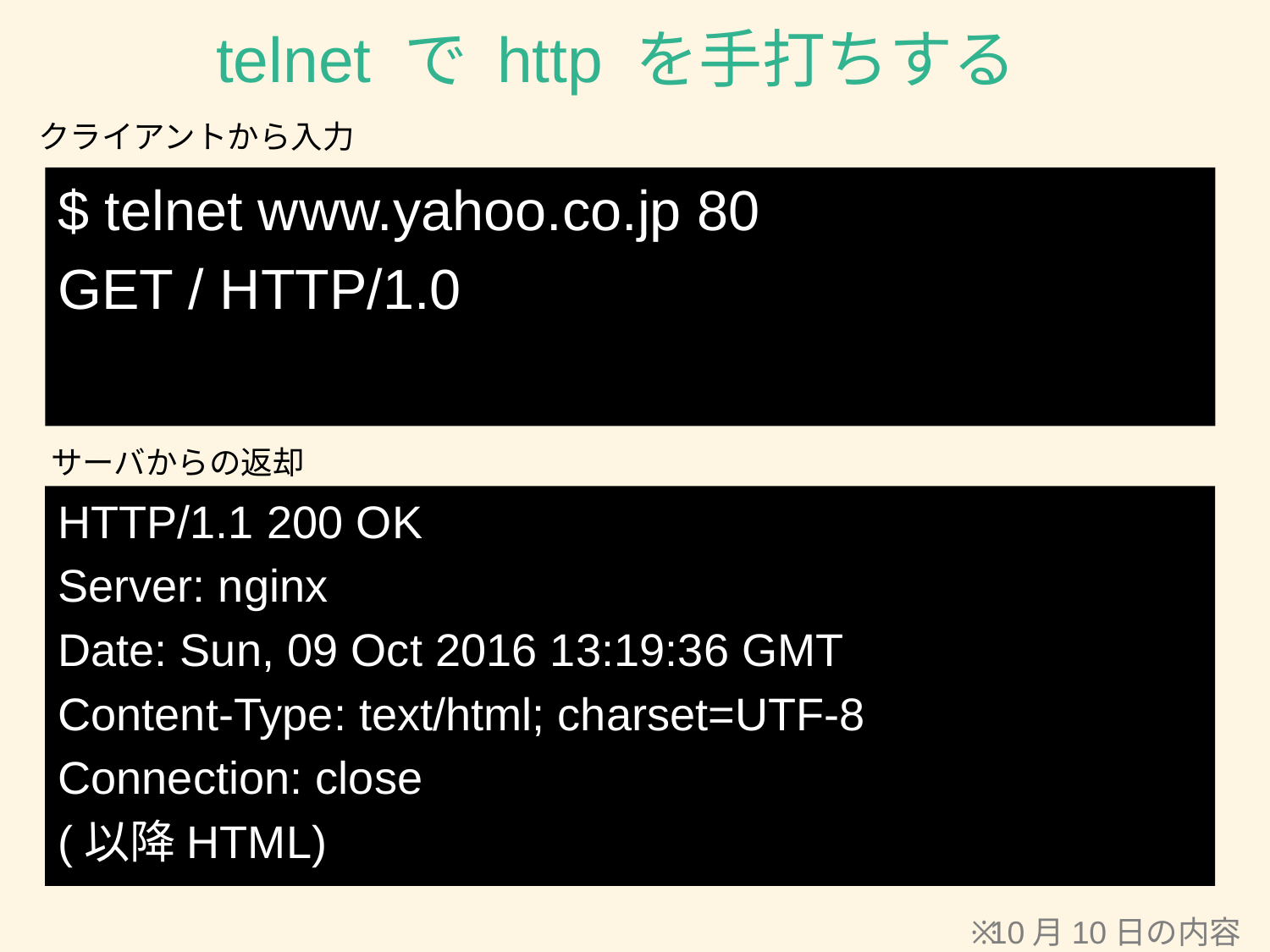

telnet で http を手打ちする
クライアントから入力
$ telnet www.yahoo.co.jp 80
GET / HTTP/1.0

サーバからの返却
HTTP/1.1 200 OK
Server: nginx
Date: Sun, 09 Oct 2016 13:19:36 GMT
Content-Type: text/html; charset=UTF-8
Connection: close
(以降HTML)

※10月10日の内容